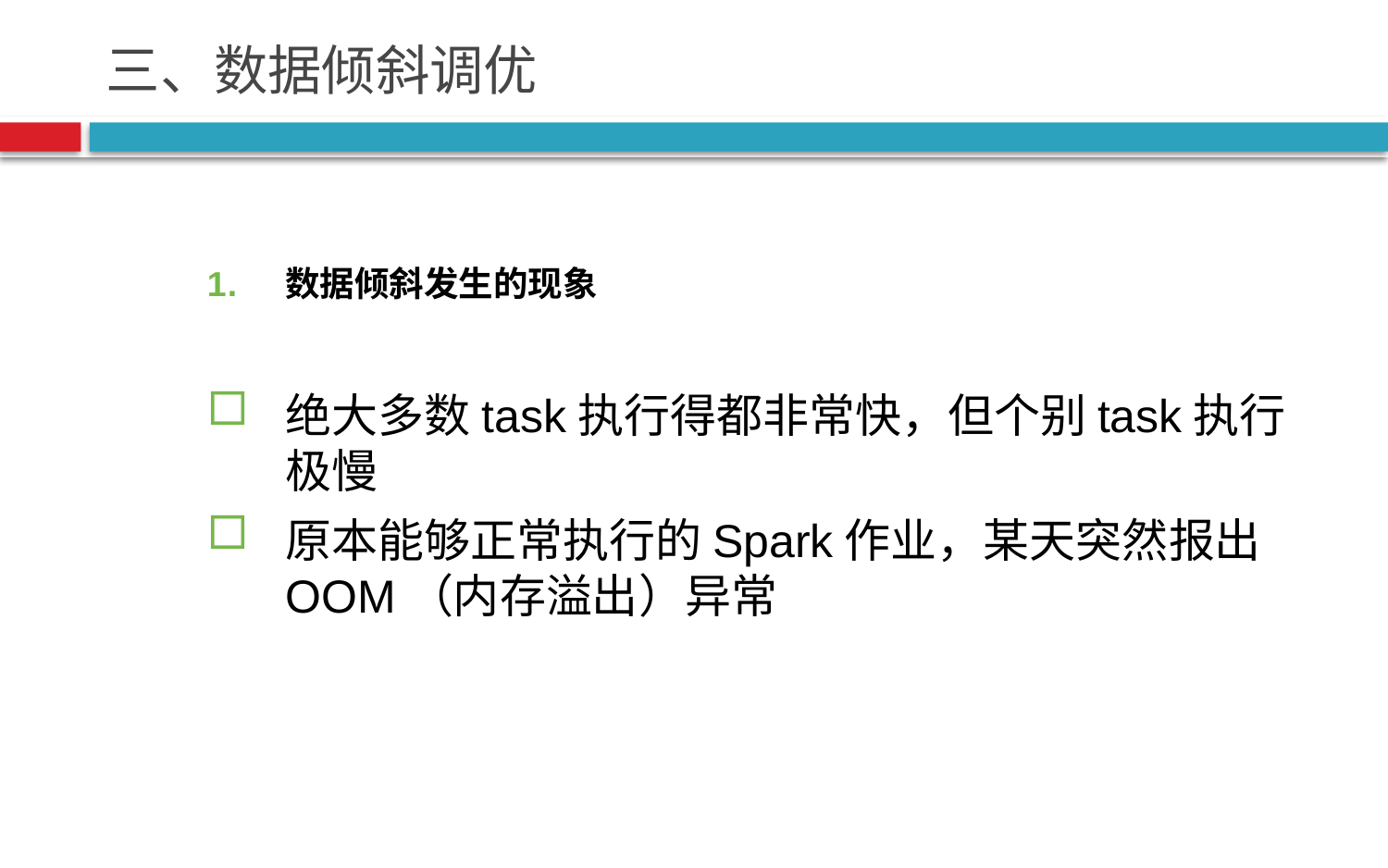

# 三、数据倾斜调优
数据倾斜发生的现象

绝大多数task执行得都非常快，但个别task执行极慢
原本能够正常执行的Spark作业，某天突然报出OOM（内存溢出）异常